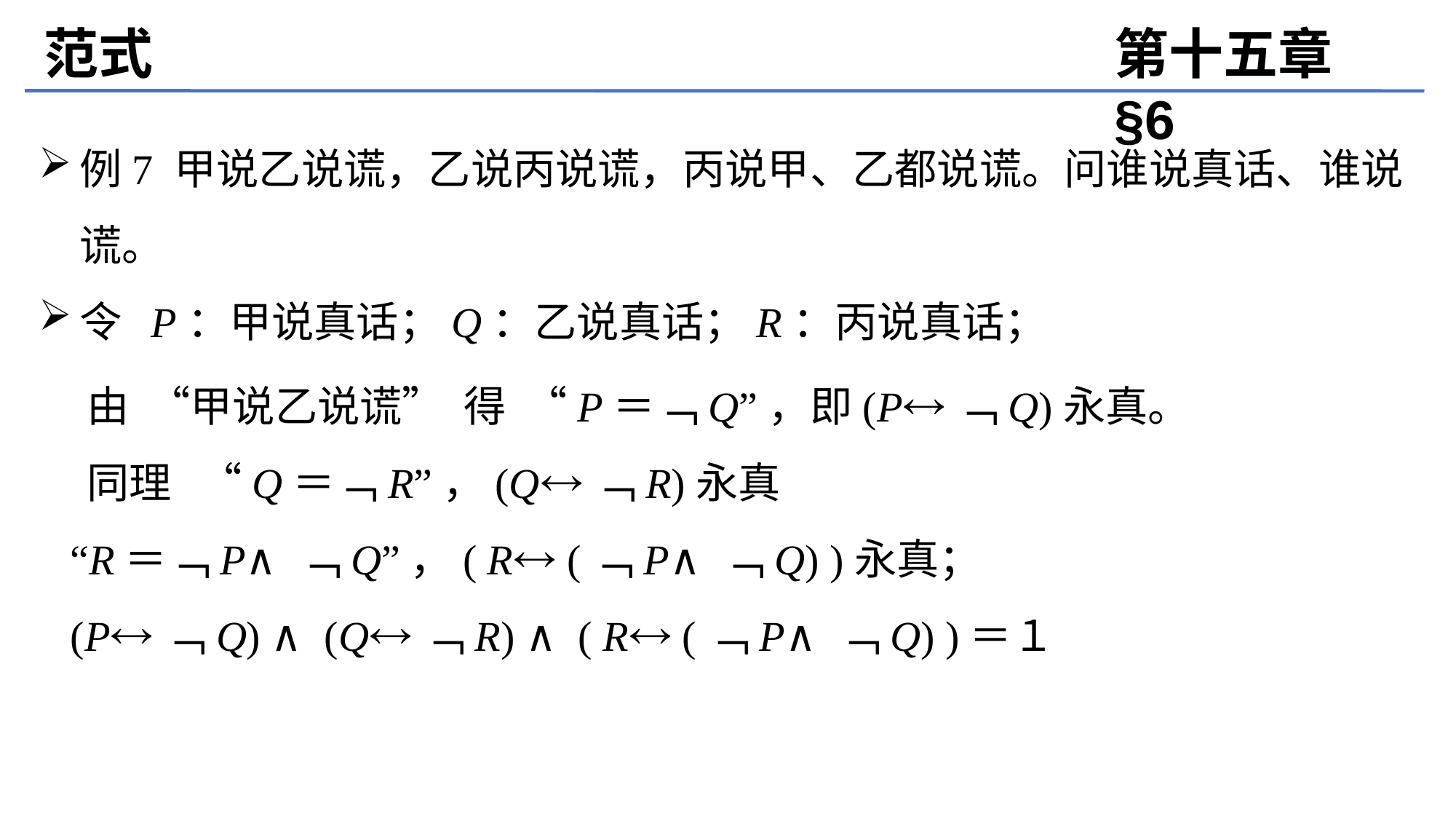

范式
第十五章 §6
例7 甲说乙说谎，乙说丙说谎，丙说甲、乙都说谎。问谁说真话、谁说谎。
令  P：甲说真话；Q：乙说真话；R：丙说真话；
    由  “甲说乙说谎”  得  “P＝﹁Q”，即(P↔﹁Q)永真。
    同理   “Q＝﹁R”，(Q↔﹁R)永真
   “R＝﹁P∧﹁Q”，( R↔ (﹁P∧﹁Q) )永真；
   (P↔﹁Q) ∧ (Q↔﹁R) ∧ ( R↔ (﹁P∧﹁Q) )＝１